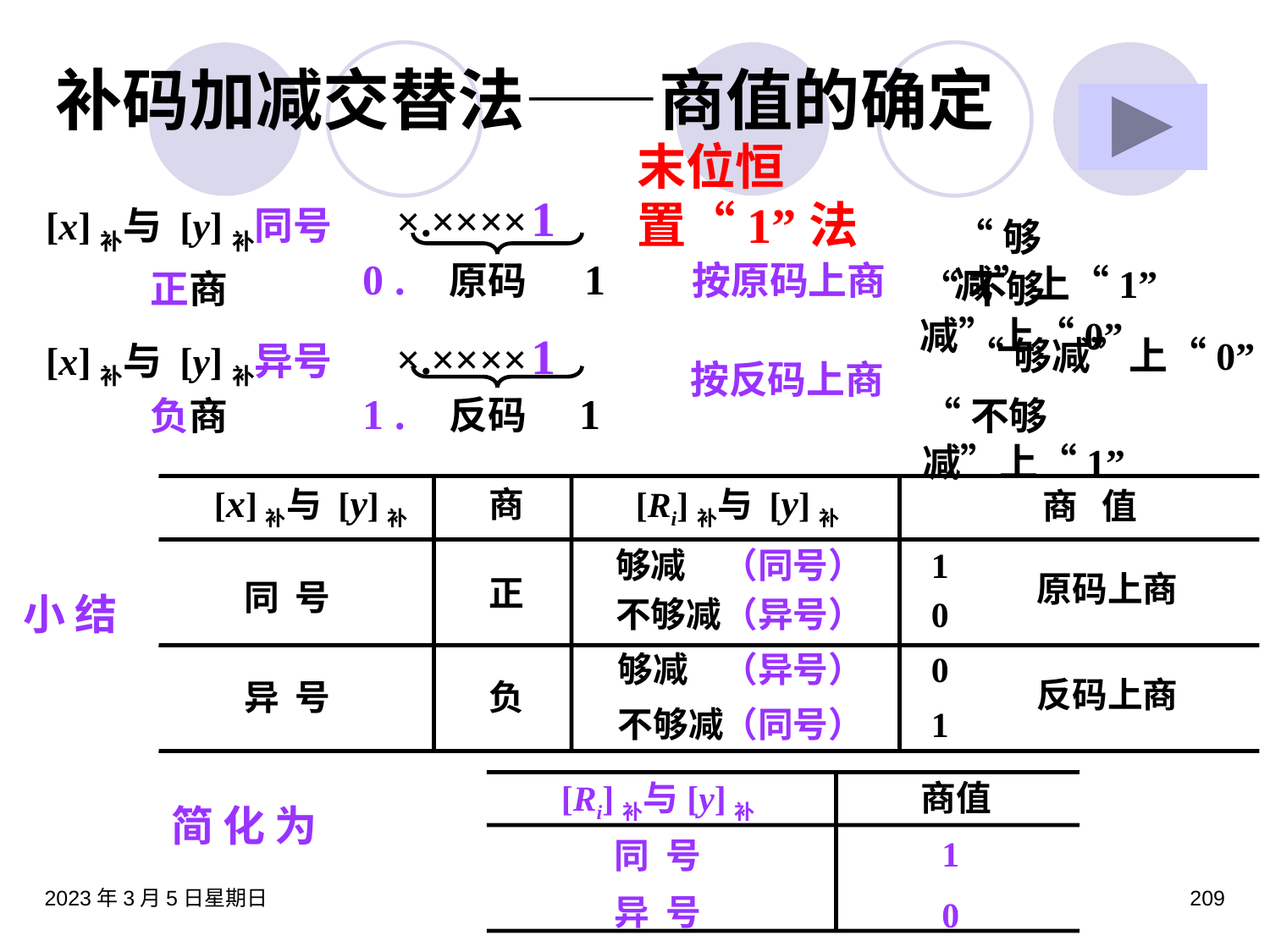

# 补码加减交替法——商值的确定

末位恒置“1”法

×.×××× 1
0 .
1
原码
[x]补与 [y]补同号
“够减”上“1”
“不够减”上“0”
按原码上商
正商

×.×××× 1
1 .
1
反码
“够减”上“0”
“不够减”上“1”
[x]补与 [y]补异号
按反码上商
负商
[x]补与 [y]补
[Ri]补与 [y]补
商

商   值
够减
1

原码上商
正
同  号
不够减
0
够减
0

反码上商
异  号
负
不够减
1

（同号）
小 结
（异号）
（异号）
（同号）
[Ri]补与[y]补
商值

1
同  号
异  号
0

简 化 为
2023年3月5日星期日
209